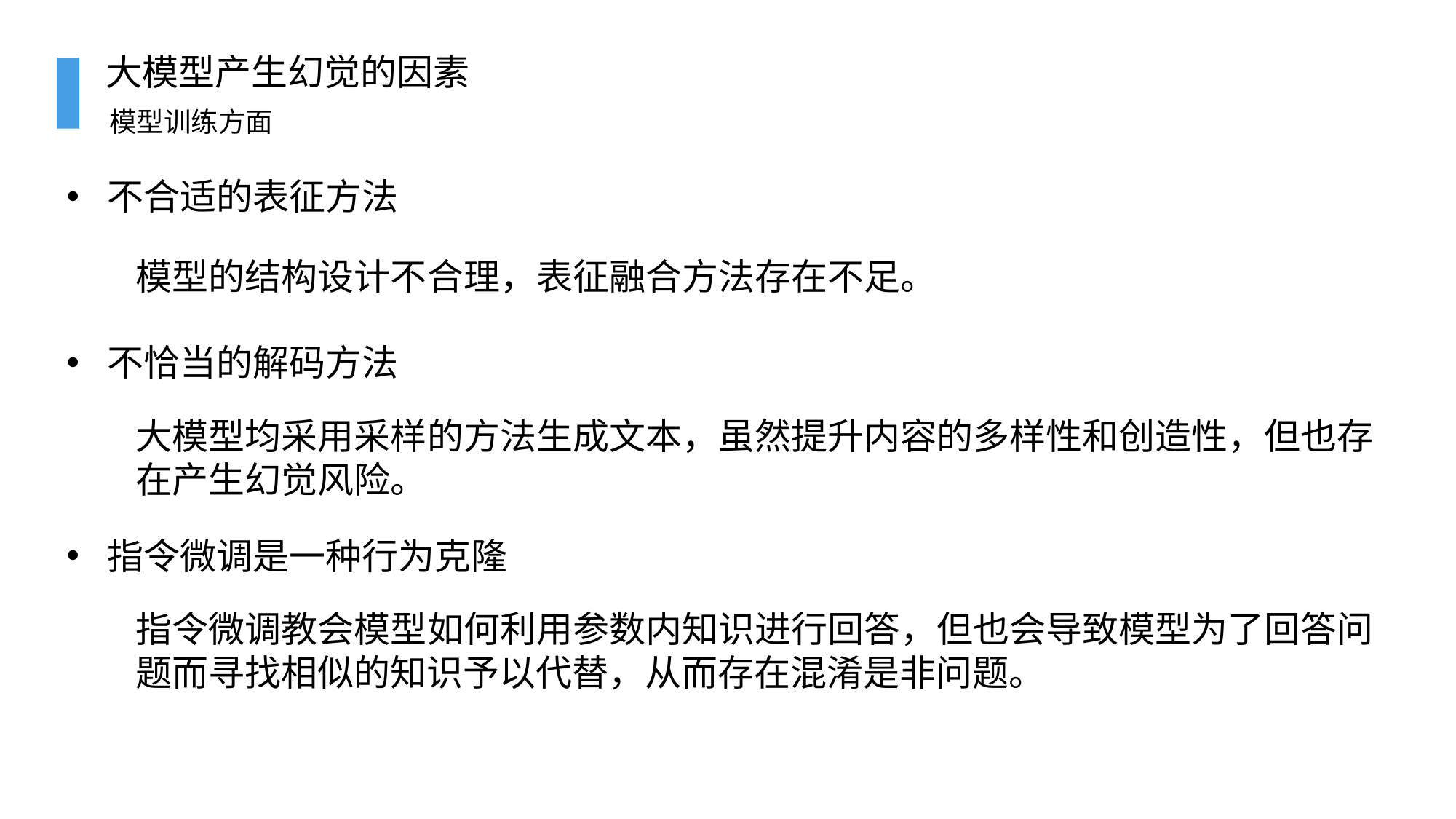

# 大模型产生幻觉的因素
模型训练方面
不合适的表征方法
模型的结构设计不合理，表征融合方法存在不足。
不恰当的解码方法
大模型均采用采样的方法生成文本，虽然提升内容的多样性和创造性，但也存在产生幻觉风险。
指令微调是一种行为克隆
指令微调教会模型如何利用参数内知识进行回答，但也会导致模型为了回答问题而寻找相似的知识予以代替，从而存在混淆是非问题。